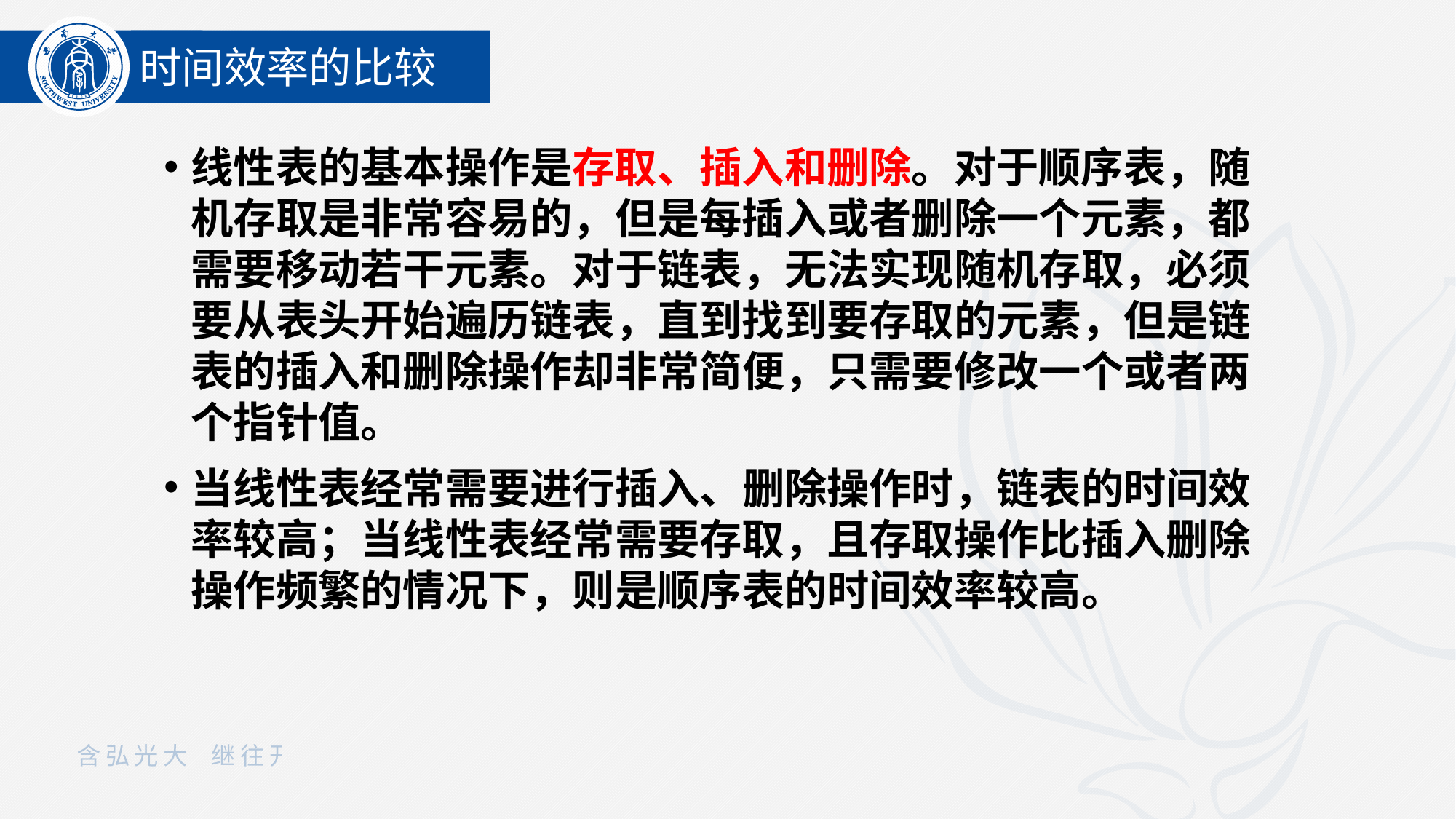

时间效率的比较
线性表的基本操作是存取、插入和删除。对于顺序表，随机存取是非常容易的，但是每插入或者删除一个元素，都需要移动若干元素。对于链表，无法实现随机存取，必须要从表头开始遍历链表，直到找到要存取的元素，但是链表的插入和删除操作却非常简便，只需要修改一个或者两个指针值。
当线性表经常需要进行插入、删除操作时，链表的时间效率较高；当线性表经常需要存取，且存取操作比插入删除操作频繁的情况下，则是顺序表的时间效率较高。